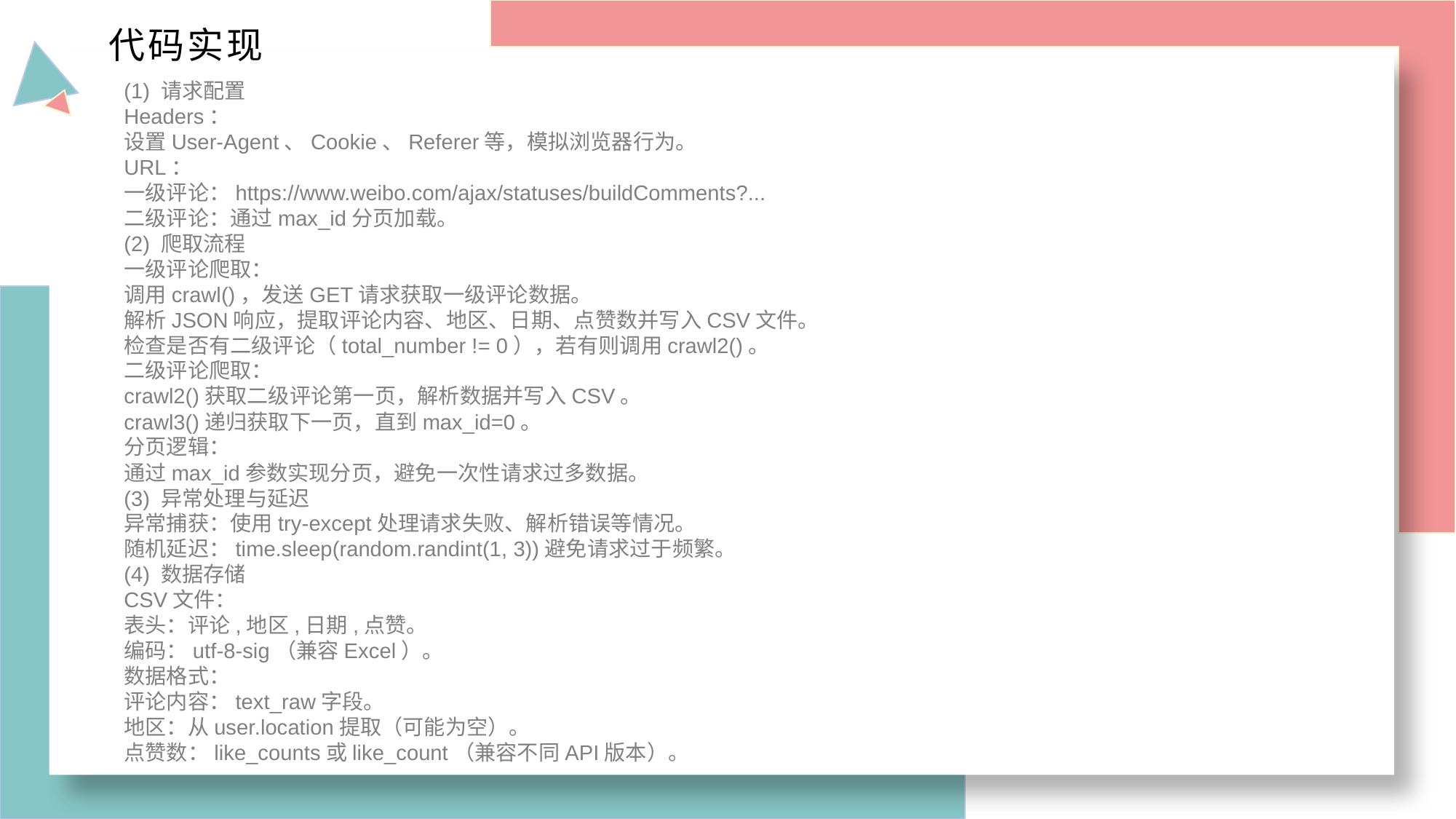

代码实现
(1) 请求配置
Headers：
设置User-Agent、Cookie、Referer等，模拟浏览器行为。
URL：
一级评论：https://www.weibo.com/ajax/statuses/buildComments?...
二级评论：通过max_id分页加载。
(2) 爬取流程
一级评论爬取：
调用crawl()，发送GET请求获取一级评论数据。
解析JSON响应，提取评论内容、地区、日期、点赞数并写入CSV文件。
检查是否有二级评论（total_number != 0），若有则调用crawl2()。
二级评论爬取：
crawl2()获取二级评论第一页，解析数据并写入CSV。
crawl3()递归获取下一页，直到max_id=0。
分页逻辑：
通过max_id参数实现分页，避免一次性请求过多数据。
(3) 异常处理与延迟
异常捕获：使用try-except处理请求失败、解析错误等情况。
随机延迟：time.sleep(random.randint(1, 3))避免请求过于频繁。
(4) 数据存储
CSV文件：
表头：评论,地区,日期,点赞。
编码：utf-8-sig（兼容Excel）。
数据格式：
评论内容：text_raw字段。
地区：从user.location提取（可能为空）。
点赞数：like_counts或like_count（兼容不同API版本）。